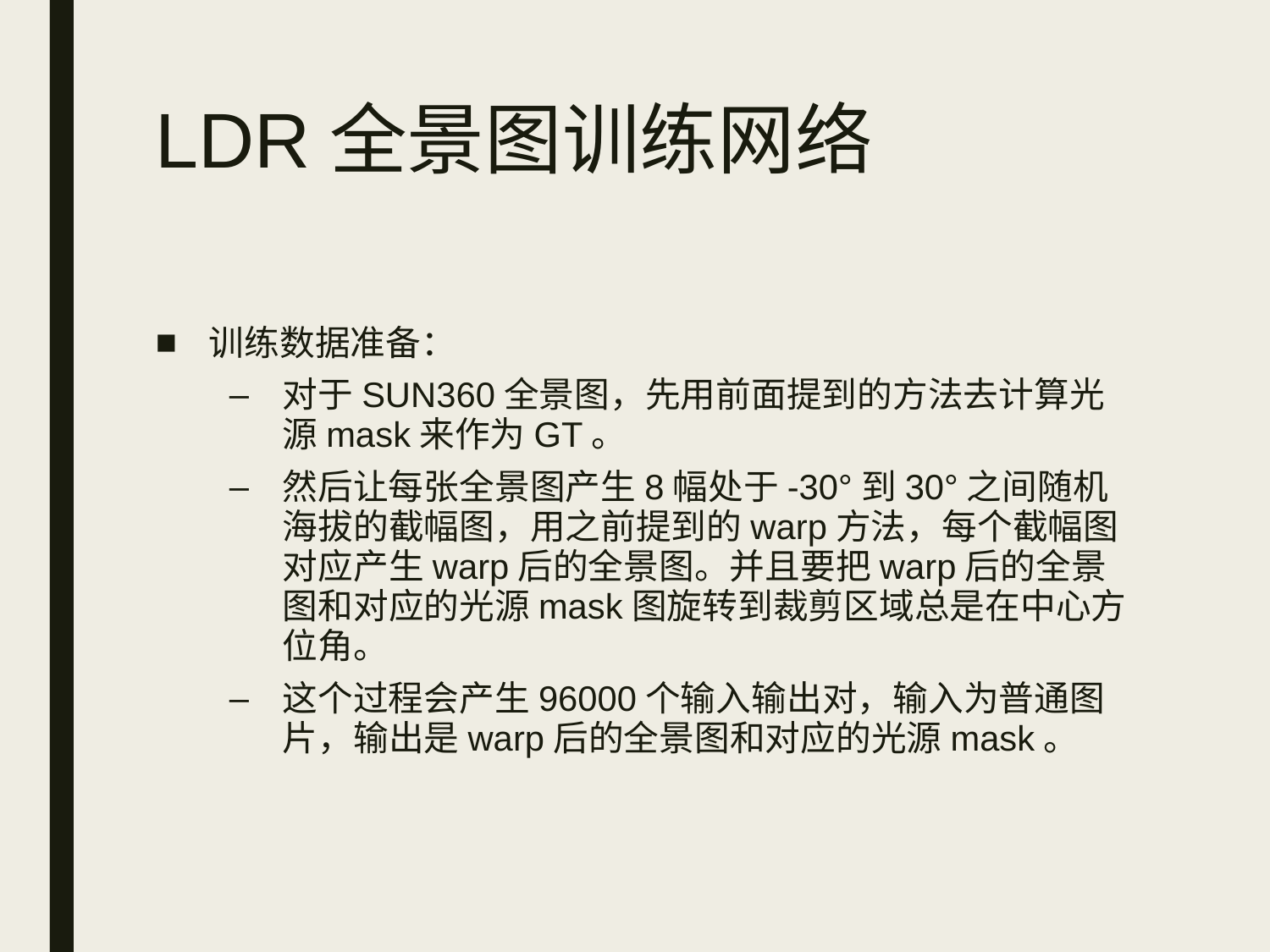

# LDR全景图训练网络
训练数据准备：
对于SUN360全景图，先用前面提到的方法去计算光源mask来作为GT。
然后让每张全景图产生8幅处于-30°到30°之间随机海拔的截幅图，用之前提到的warp方法，每个截幅图对应产生warp后的全景图。并且要把warp后的全景图和对应的光源mask图旋转到裁剪区域总是在中心方位角。
这个过程会产生96000个输入输出对，输入为普通图片，输出是warp后的全景图和对应的光源mask。